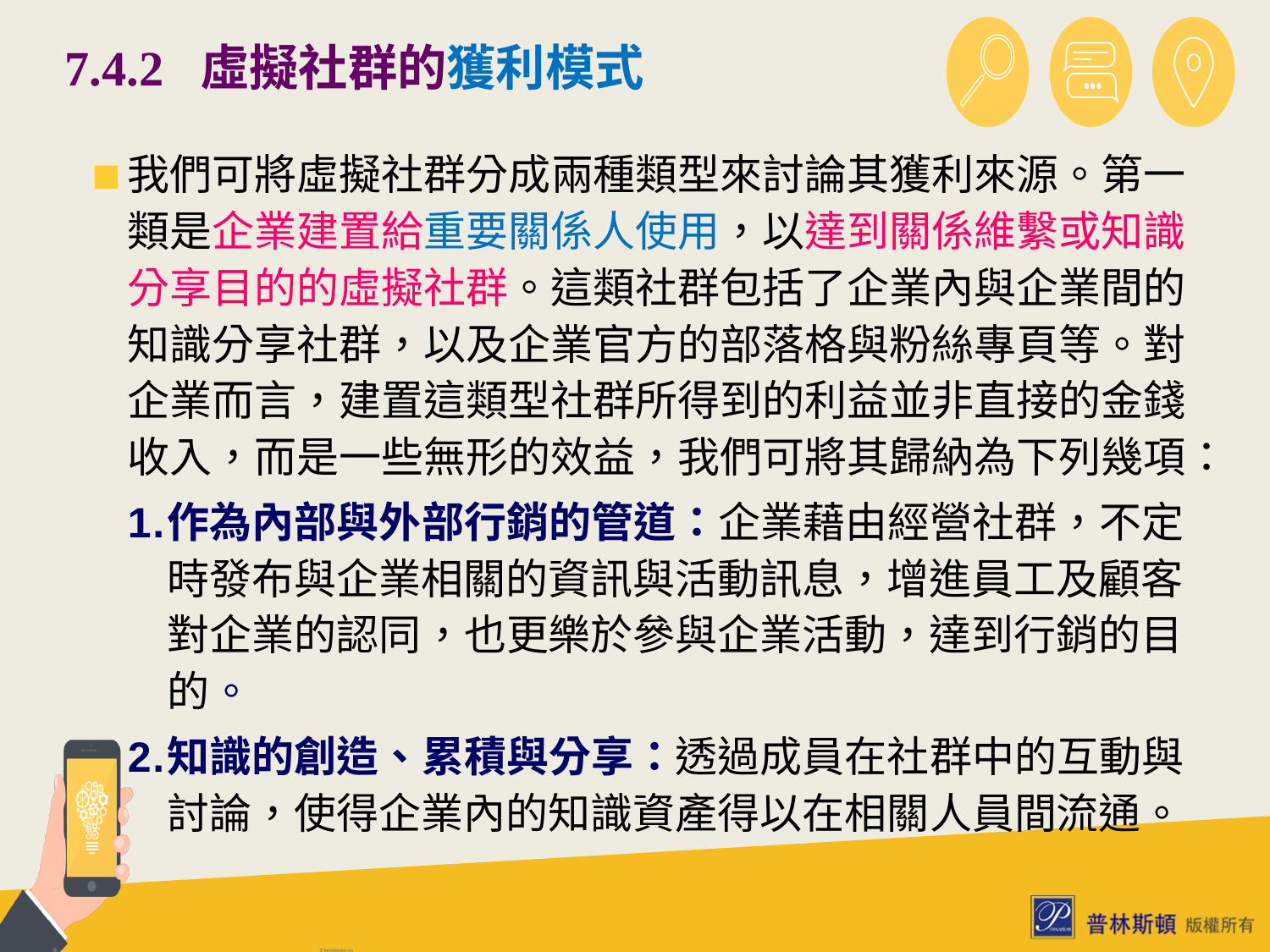

# 7.4.2  虛擬社群的獲利模式
我們可將虛擬社群分成兩種類型來討論其獲利來源。第一類是企業建置給重要關係人使用，以達到關係維繫或知識分享目的的虛擬社群。這類社群包括了企業內與企業間的知識分享社群，以及企業官方的部落格與粉絲專頁等。對企業而言，建置這類型社群所得到的利益並非直接的金錢收入，而是一些無形的效益，我們可將其歸納為下列幾項：
作為內部與外部行銷的管道：企業藉由經營社群，不定時發布與企業相關的資訊與活動訊息，增進員工及顧客對企業的認同，也更樂於參與企業活動，達到行銷的目的。
知識的創造、累積與分享：透過成員在社群中的互動與討論，使得企業內的知識資產得以在相關人員間流通。